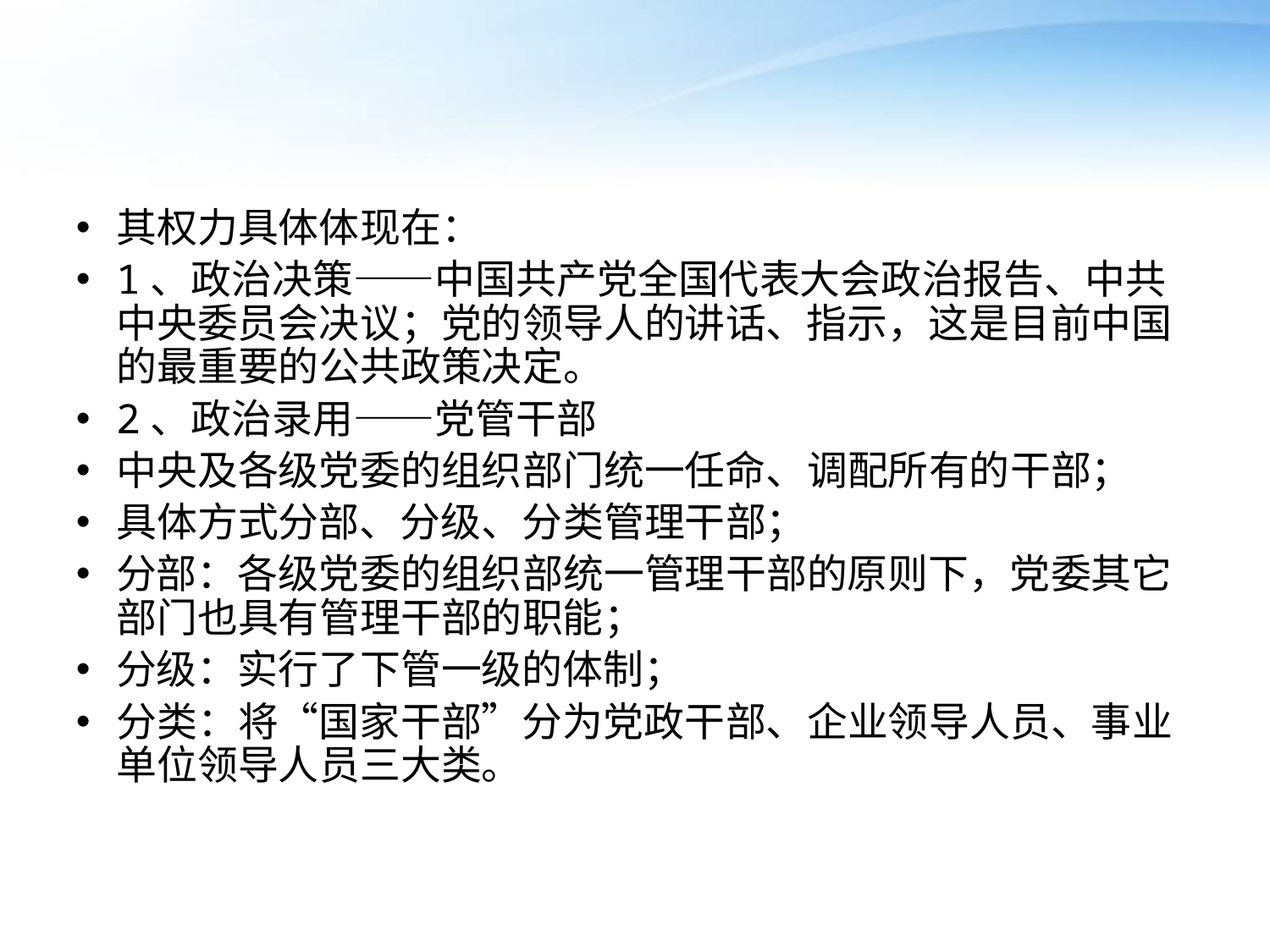

#
其权力具体体现在：
1、政治决策——中国共产党全国代表大会政治报告、中共中央委员会决议；党的领导人的讲话、指示，这是目前中国的最重要的公共政策决定。
2、政治录用——党管干部
中央及各级党委的组织部门统一任命、调配所有的干部；
具体方式分部、分级、分类管理干部；
分部：各级党委的组织部统一管理干部的原则下，党委其它部门也具有管理干部的职能；
分级：实行了下管一级的体制；
分类：将“国家干部”分为党政干部、企业领导人员、事业单位领导人员三大类。